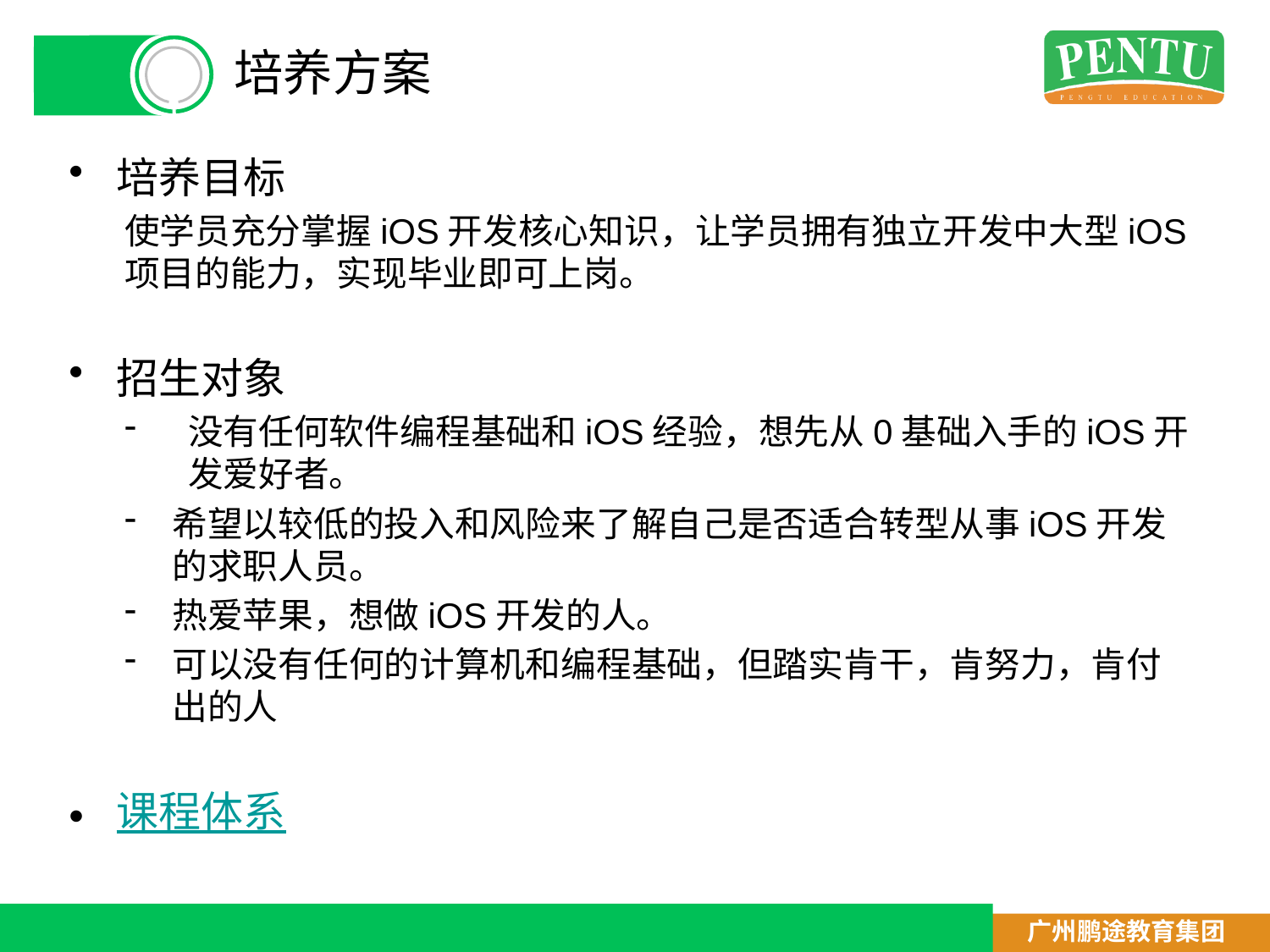

# 培养方案
培养目标
使学员充分掌握iOS开发核心知识，让学员拥有独立开发中大型iOS项目的能力，实现毕业即可上岗。

招生对象
没有任何软件编程基础和iOS经验，想先从0基础入手的iOS开发爱好者。
希望以较低的投入和风险来了解自己是否适合转型从事iOS开发的求职人员。
热爱苹果，想做iOS开发的人。
可以没有任何的计算机和编程基础，但踏实肯干，肯努力，肯付出的人

课程体系